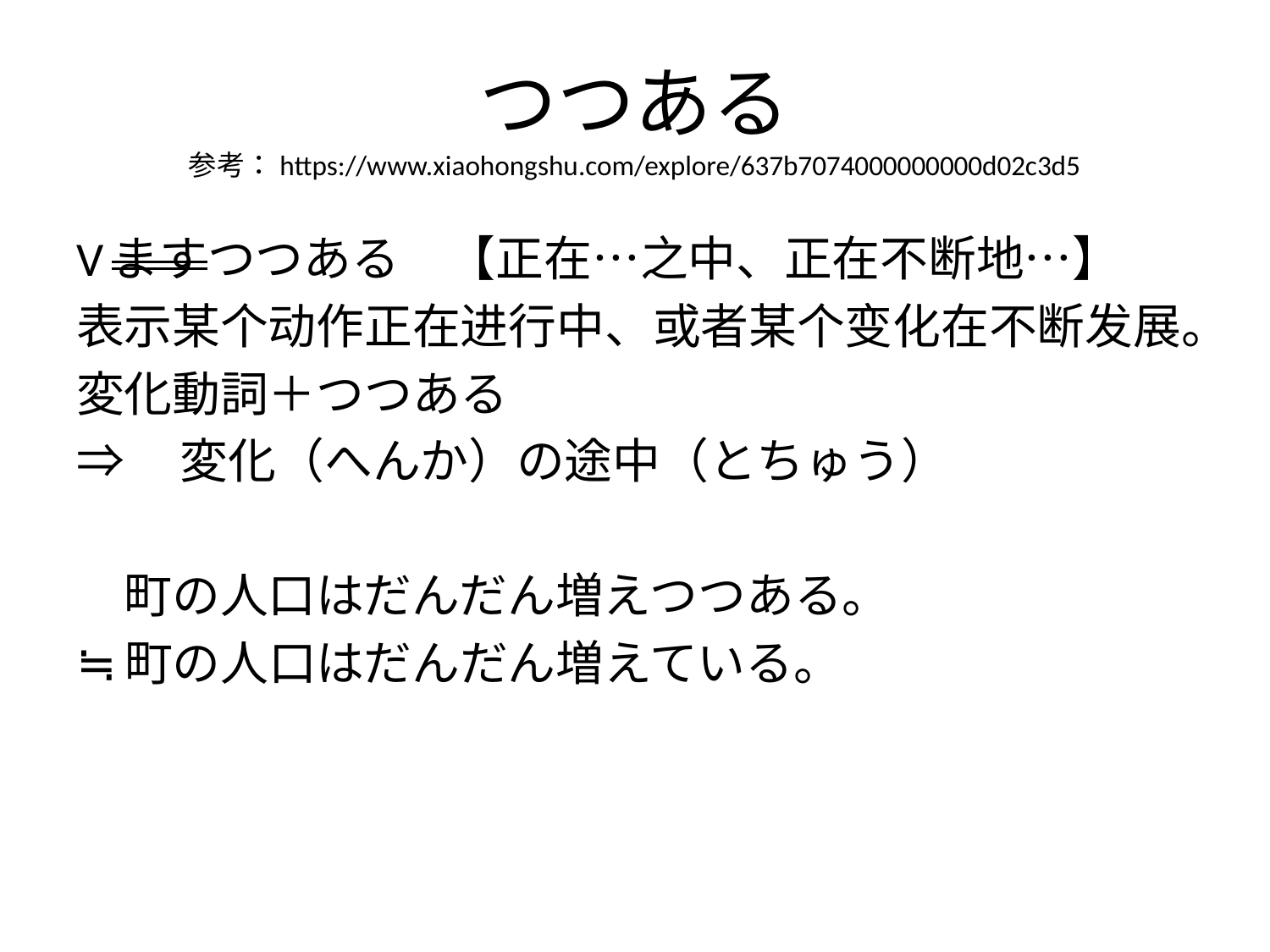

# つつある 参考：https://www.xiaohongshu.com/explore/637b7074000000000d02c3d5
Vますつつある　【正在…之中、正在不断地…】
表示某个动作正在进行中、或者某个变化在不断发展。
変化動詞＋つつある
⇒　変化（へんか）の途中（とちゅう）

　町の人口はだんだん増えつつある。
≒町の人口はだんだん増えている。